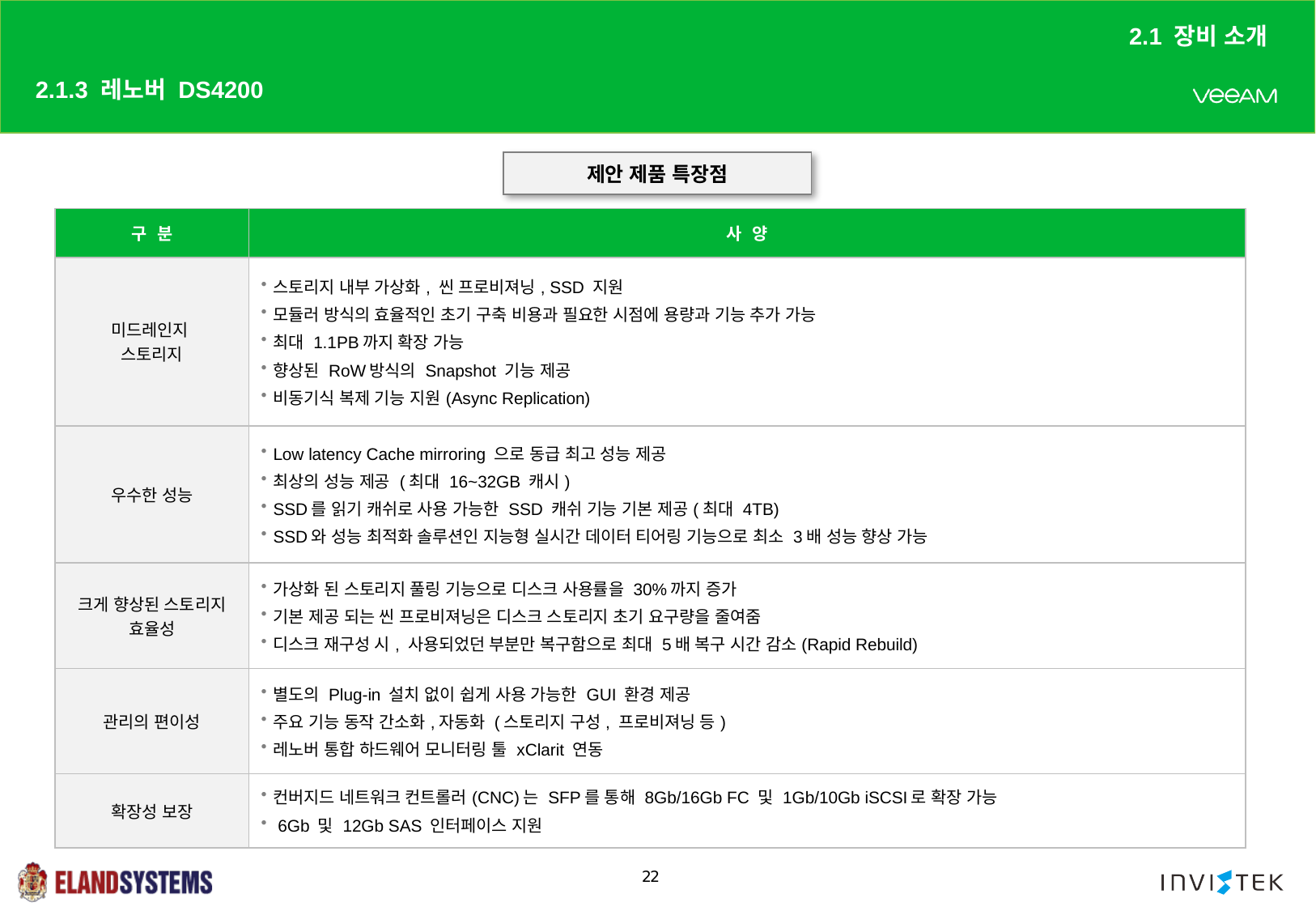

2.1 장비 소개
# 2.1.3 레노버 DS4200
제안 제품 특장점
| 구 분 | 사 양 |
| --- | --- |
| 미드레인지 스토리지 | 스토리지 내부 가상화, 씬 프로비져닝, SSD 지원 모듈러 방식의 효율적인 초기 구축 비용과 필요한 시점에 용량과 기능 추가 가능 최대 1.1PB까지 확장 가능 향상된 RoW방식의 Snapshot 기능 제공 비동기식 복제 기능 지원(Async Replication) |
| 우수한 성능 | Low latency Cache mirroring 으로 동급 최고 성능 제공 최상의 성능 제공 (최대 16~32GB 캐시) SSD를 읽기 캐쉬로 사용 가능한 SSD 캐쉬 기능 기본 제공(최대 4TB) SSD와 성능 최적화 솔루션인 지능형 실시간 데이터 티어링 기능으로 최소 3배 성능 향상 가능 |
| 크게 향상된 스토리지 효율성 | 가상화 된 스토리지 풀링 기능으로 디스크 사용률을 30%까지 증가 기본 제공 되는 씬 프로비져닝은 디스크 스토리지 초기 요구량을 줄여줌 디스크 재구성 시, 사용되었던 부분만 복구함으로 최대 5배 복구 시간 감소(Rapid Rebuild) |
| 관리의 편이성 | 별도의 Plug-in 설치 없이 쉽게 사용 가능한 GUI 환경 제공 주요 기능 동작 간소화,자동화 (스토리지 구성, 프로비져닝 등) 레노버 통합 하드웨어 모니터링 툴 xClarit 연동 |
| 확장성 보장 | 컨버지드 네트워크 컨트롤러(CNC)는 SFP를 통해 8Gb/16Gb FC 및 1Gb/10Gb iSCSI로 확장 가능 6Gb 및 12Gb SAS 인터페이스 지원 |
22